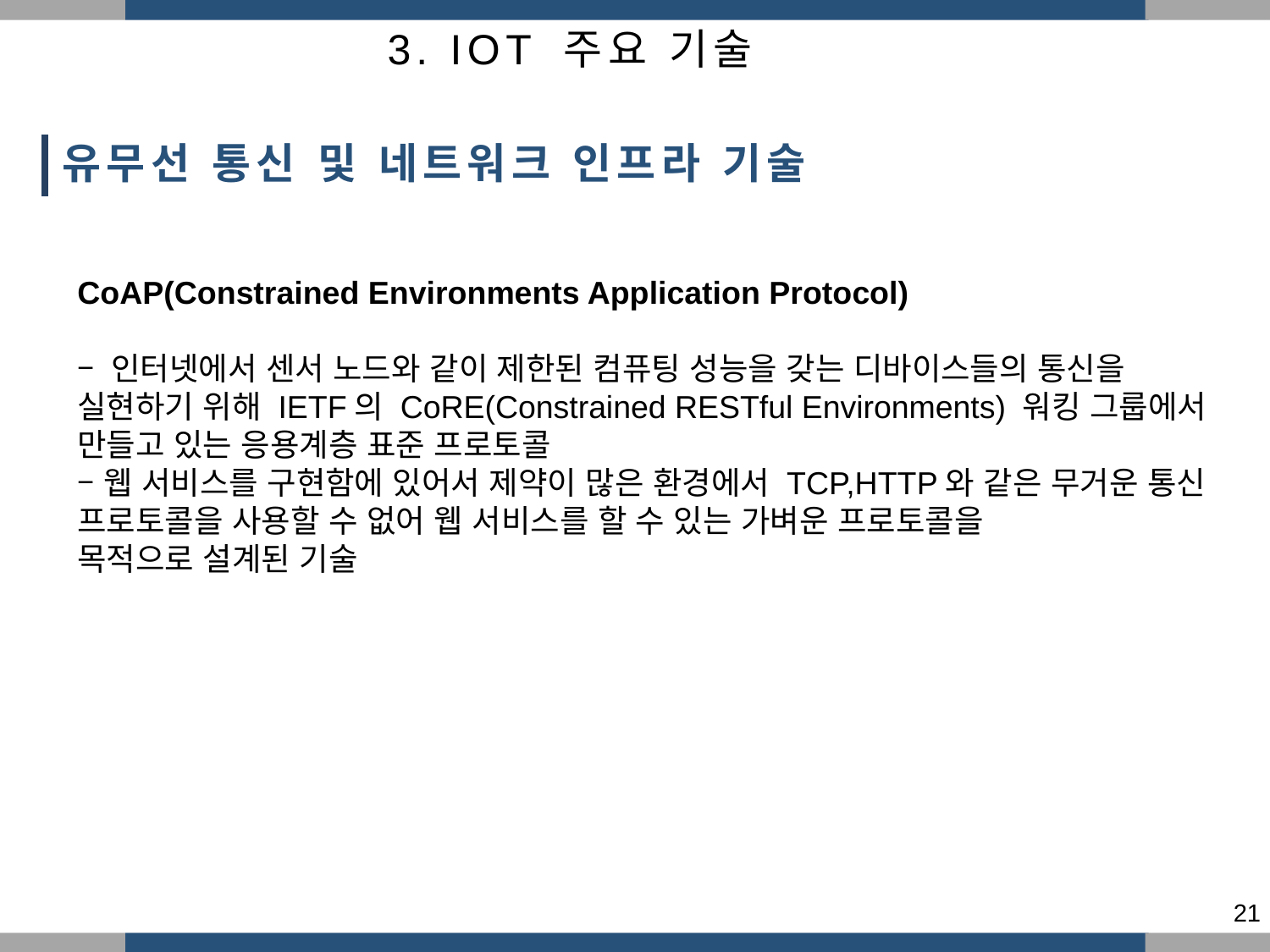

3. IOT 주요 기술
유무선 통신 및 네트워크 인프라 기술
CoAP(Constrained Environments Application Protocol)
 
– 인터넷에서 센서 노드와 같이 제한된 컴퓨팅 성능을 갖는 디바이스들의 통신을 실현하기 위해 IETF의 CoRE(Constrained RESTful Environments) 워킹 그룹에서 만들고 있는 응용계층 표준 프로토콜
– 웹 서비스를 구현함에 있어서 제약이 많은 환경에서 TCP,HTTP와 같은 무거운 통신 프로토콜을 사용할 수 없어 웹 서비스를 할 수 있는 가벼운 프로토콜을
목적으로 설계된 기술
21